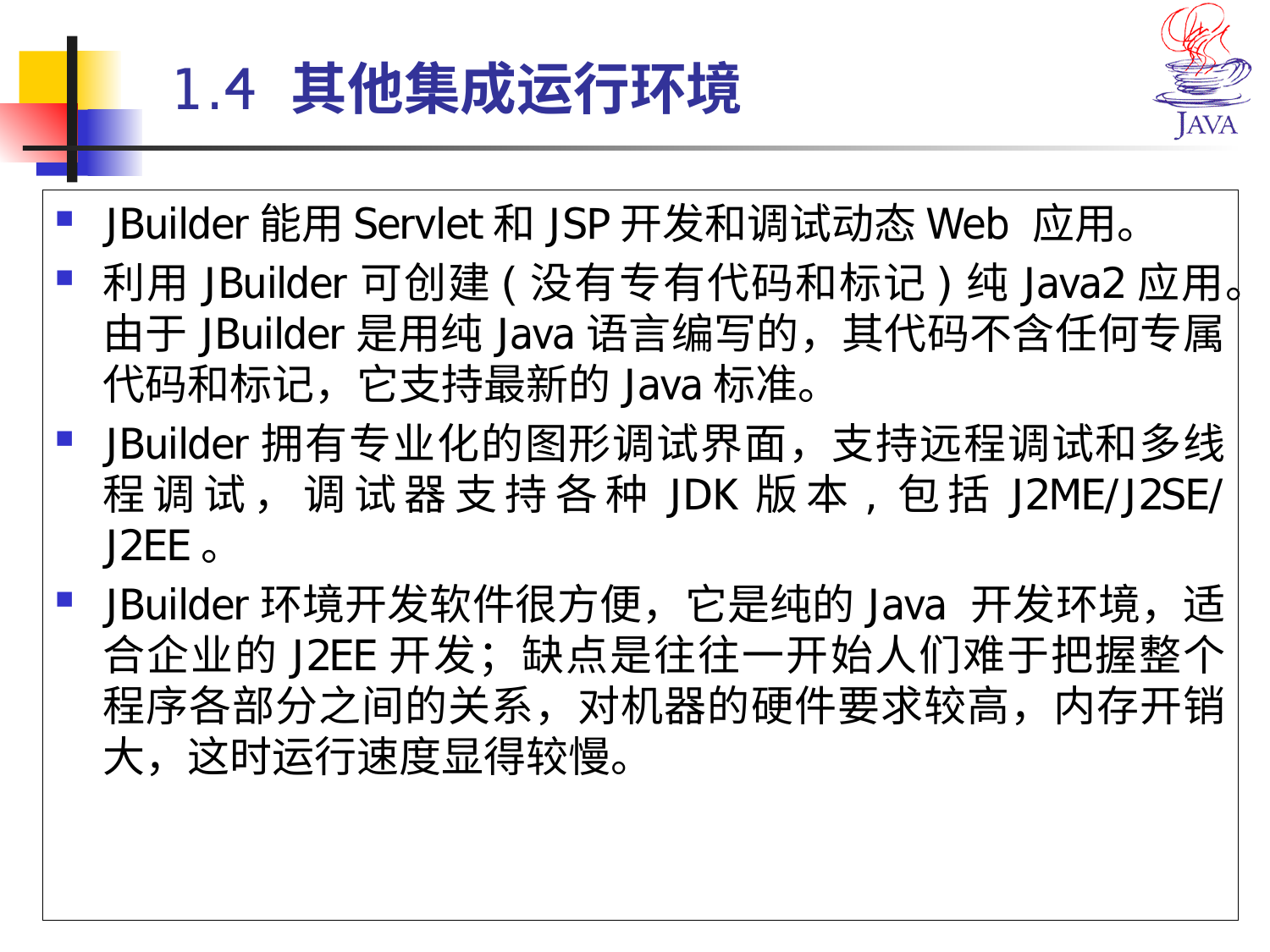

# 1.4 其他集成运行环境
JBuilder能用Servlet和JSP开发和调试动态Web 应用。
利用JBuilder可创建(没有专有代码和标记)纯Java2应用。由于JBuilder是用纯Java语言编写的，其代码不含任何专属代码和标记，它支持最新的Java标准。
JBuilder拥有专业化的图形调试界面，支持远程调试和多线程调试，调试器支持各种JDK版本,包括J2ME/J2SE/J2EE。
JBuilder环境开发软件很方便，它是纯的Java 开发环境，适合企业的J2EE开发；缺点是往往一开始人们难于把握整个程序各部分之间的关系，对机器的硬件要求较高，内存开销大，这时运行速度显得较慢。